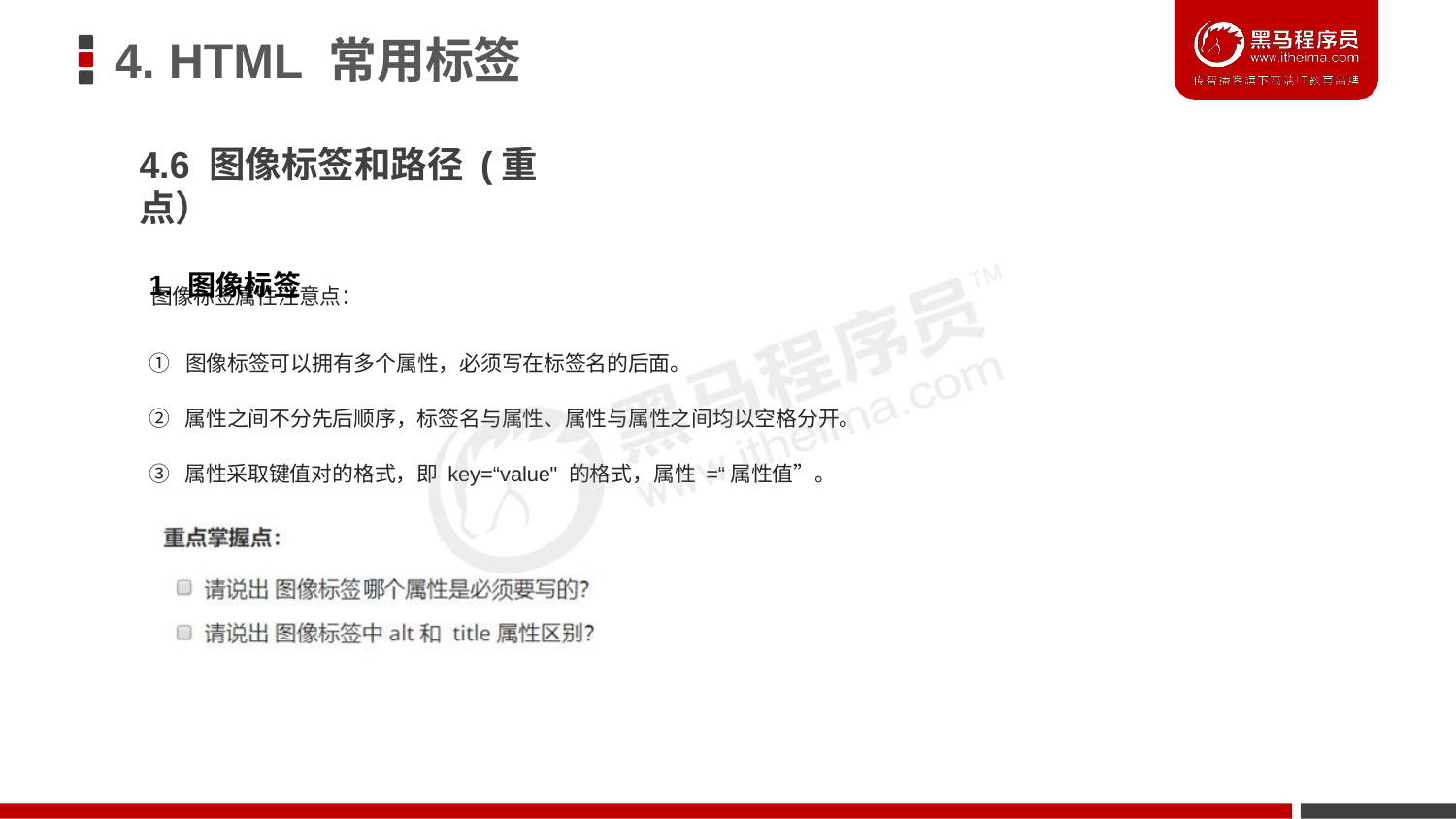

# 4. HTML 常用标签
4.6 图像标签和路径 (重点）

1. 图像标签

图像标签属性注意点：

①  图像标签可以拥有多个属性，必须写在标签名的后面。

②  属性之间不分先后顺序，标签名与属性、属性与属性之间均以空格分开。

③  属性采取键值对的格式，即 key=“value" 的格式，属性 =“属性值”。